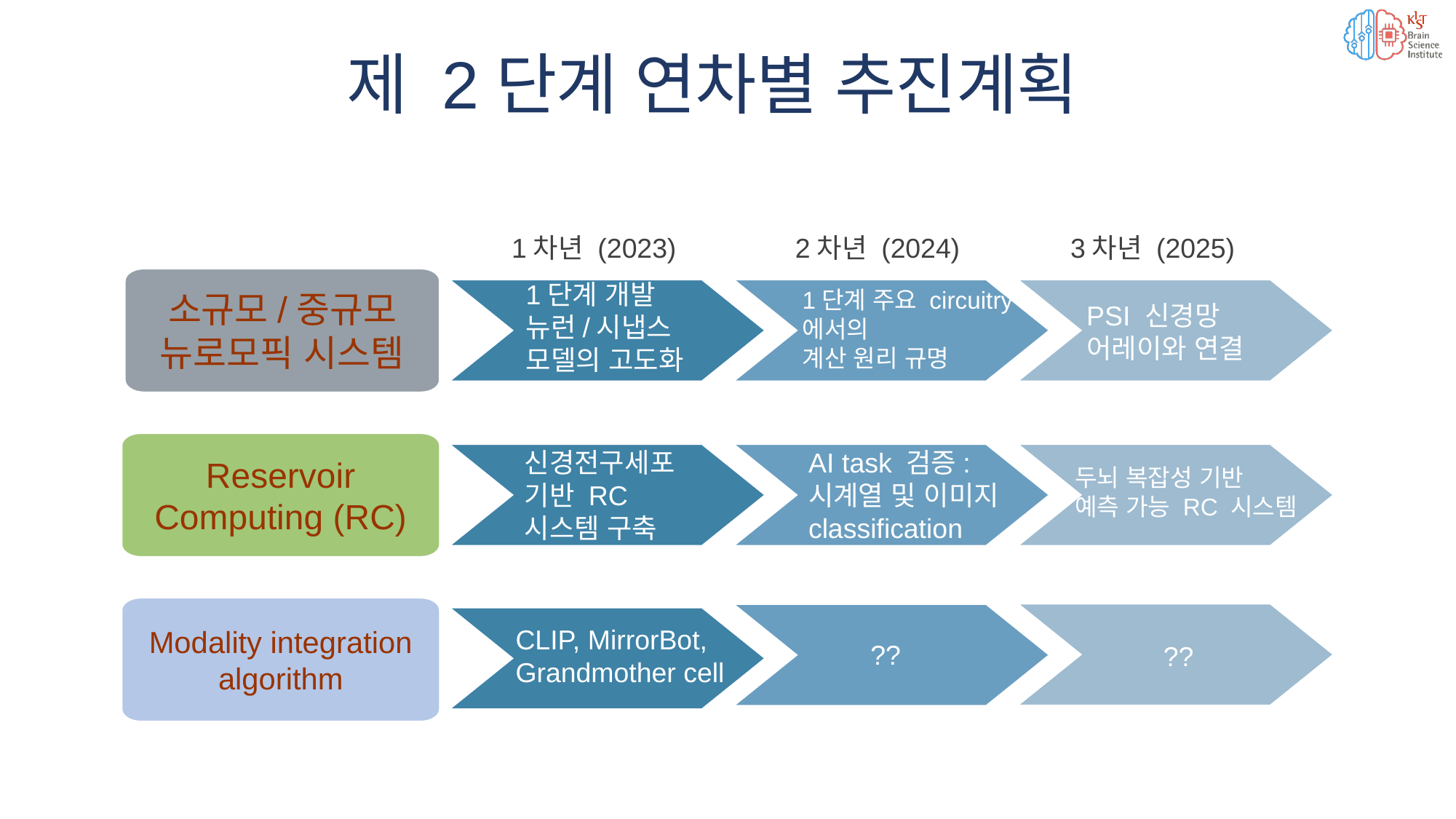

제 2단계 연차별 추진계획
1차년 (2023)
2차년 (2024)
3차년 (2025)
소규모/중규모 뉴로모픽 시스템
1단계 개발 뉴런/시냅스 모델의 고도화
1단계 주요 circuitry에서의
계산 원리 규명

PSI 신경망 어레이와 연결
Reservoir Computing (RC)
신경전구세포 기반 RC 시스템 구축
AI task 검증: 시계열 및 이미지 classification

두뇌 복잡성 기반
예측 가능 RC 시스템
STDP 동작 구현/정확도 향상
Modality integration algorithm

CLIP, MirrorBot,
Grandmother cell
??
??